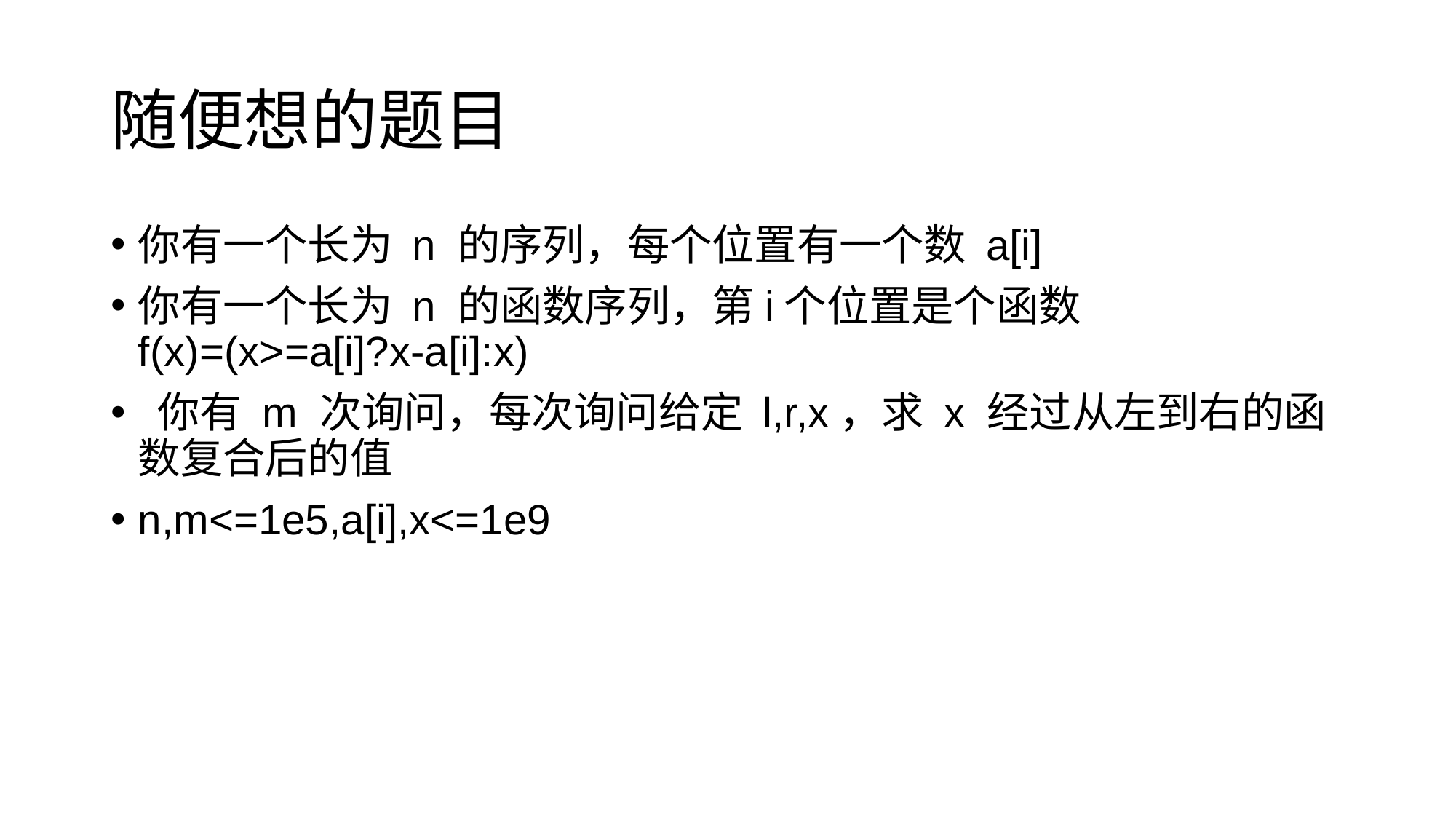

# 随便想的题目
你有一个长为 n 的序列，每个位置有一个数 a[i]
你有一个长为 n 的函数序列，第i个位置是个函数 f(x)=(x>=a[i]?x-a[i]:x)
 你有 m 次询问，每次询问给定 l,r,x，求 x 经过从左到右的函数复合后的值
n,m<=1e5,a[i],x<=1e9